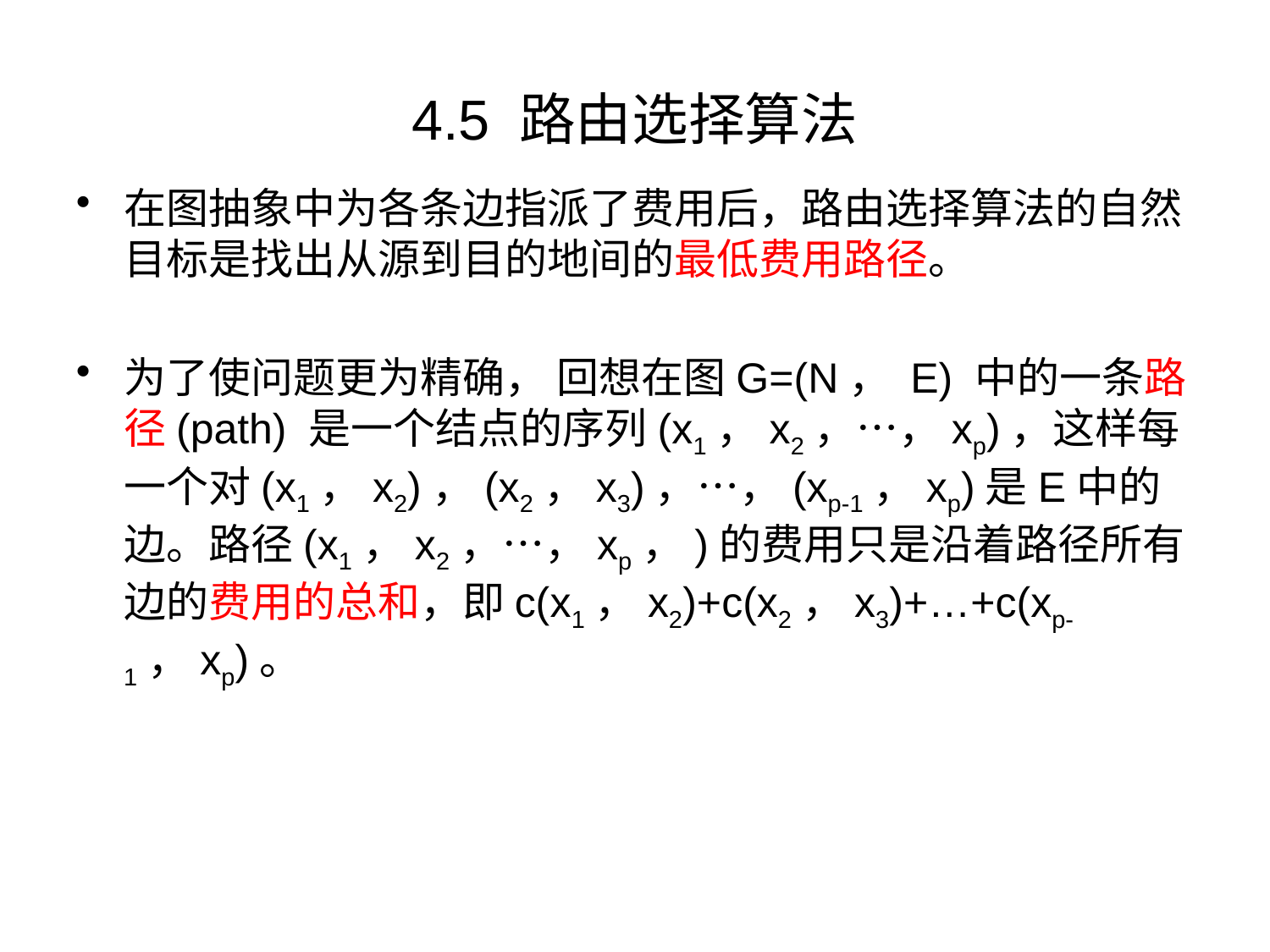

# 4.5 路由选择算法
在图抽象中为各条边指派了费用后，路由选择算法的自然目标是找出从源到目的地间的最低费用路径。

为了使问题更为精确， 回想在图G=(N， E) 中的一条路径(path) 是一个结点的序列(x1，x2，…，xp)，这样每一个对(x1，x2)，(x2，x3)，…，(xp-1，xp)是E中的边。路径(x1，x2，…，xp，)的费用只是沿着路径所有边的费用的总和，即c(x1，x2)+c(x2，x3)+…+c(xp-1，xp)。